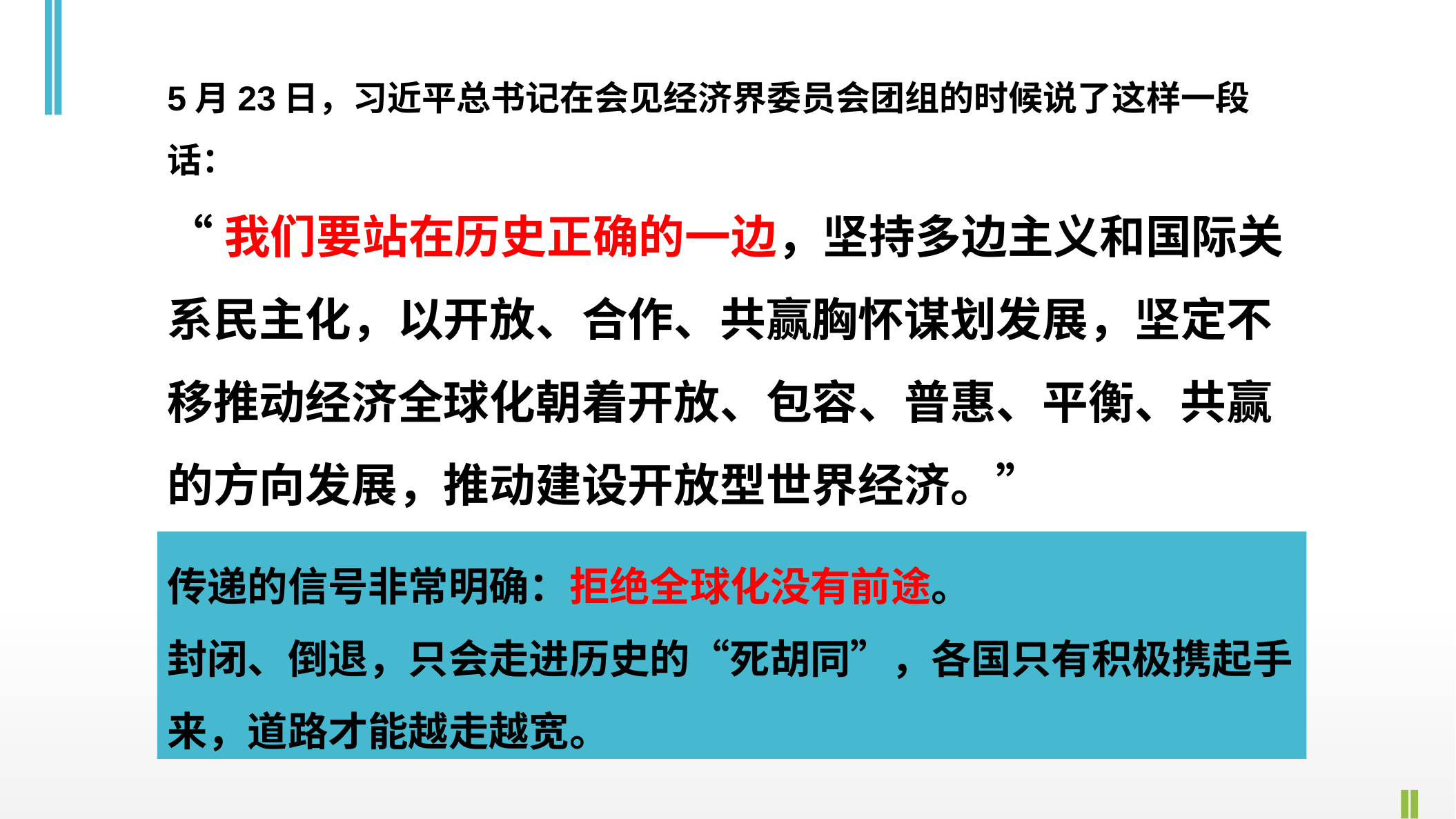

5月23日，习近平总书记在会见经济界委员会团组的时候说了这样一段话：
“我们要站在历史正确的一边，坚持多边主义和国际关系民主化，以开放、合作、共赢胸怀谋划发展，坚定不移推动经济全球化朝着开放、包容、普惠、平衡、共赢的方向发展，推动建设开放型世界经济。”
传递的信号非常明确：拒绝全球化没有前途。
封闭、倒退，只会走进历史的“死胡同”，各国只有积极携起手来，道路才能越走越宽。